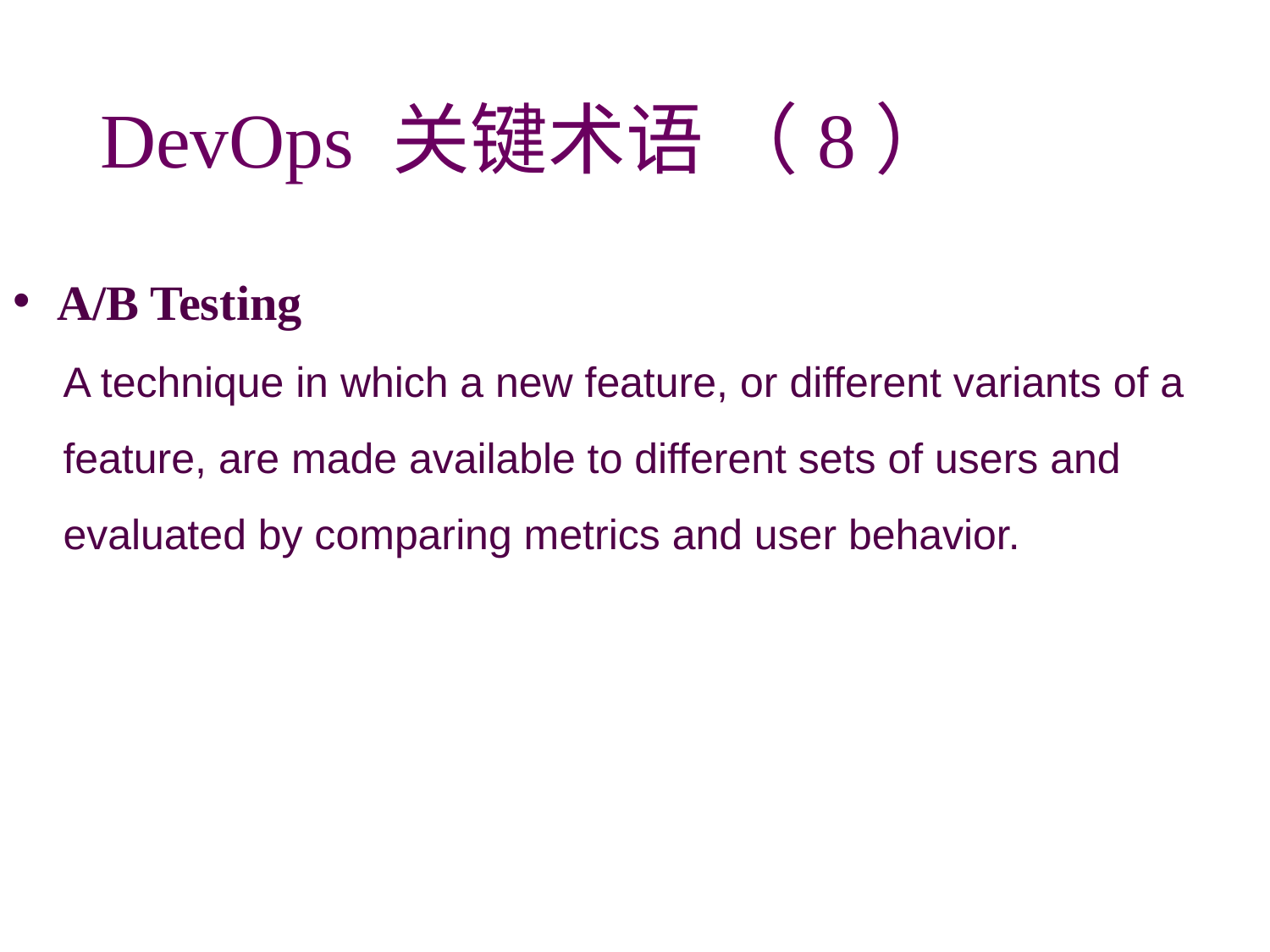

# DevOps 关键术语 （8）
 A/B Testing
A technique in which a new feature, or different variants of a feature, are made available to different sets of users and evaluated by comparing metrics and user behavior.